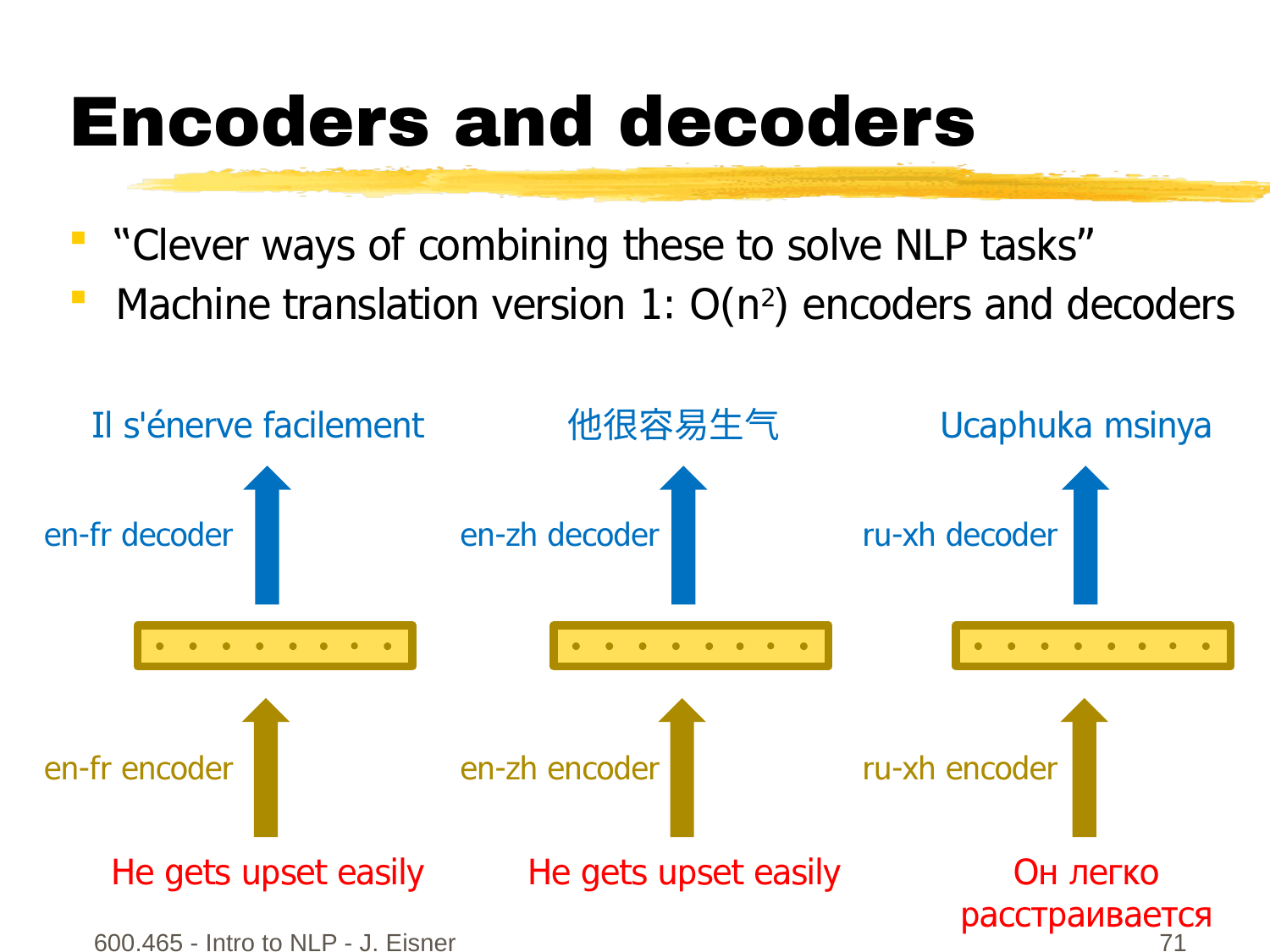

# Encoders and decoders
“Clever ways of combining these to solve NLP tasks”
Machine translation version 1: O(n2) encoders and decoders

Il s'énerve facilement

en-fr decoder

en-fr encoder
He gets upset easily
他很容易生气

en-zh decoder

en-zh encoder
He gets upset easily
Ucaphuka msinya

ru-xh decoder

ru-xh encoder
Он легко расстраивается
600.465 - Intro to NLP - J. Eisner
71